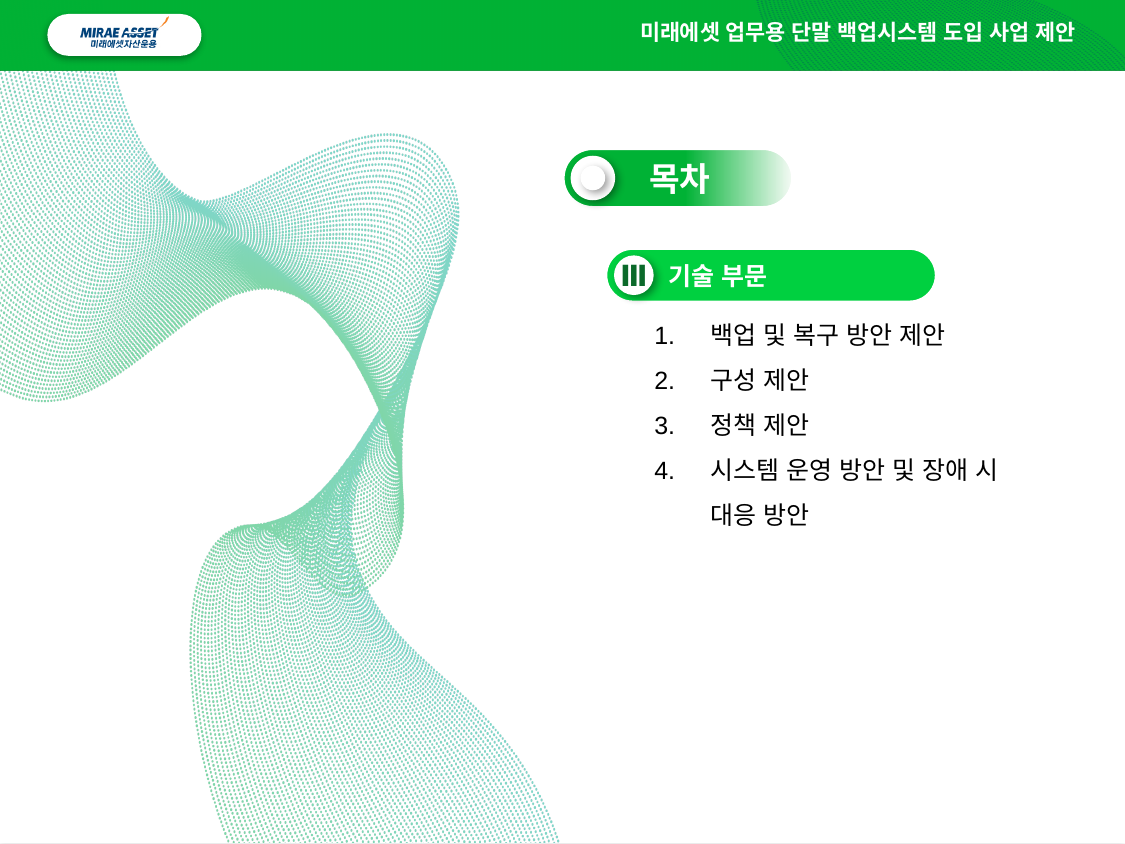

미래에셋 업무용 단말 백업시스템 도입 사업 제안
      목차

     기술 부문
Ⅲ
백업 및 복구 방안 제안
구성 제안
정책 제안
시스템 운영 방안 및 장애 시 대응 방안